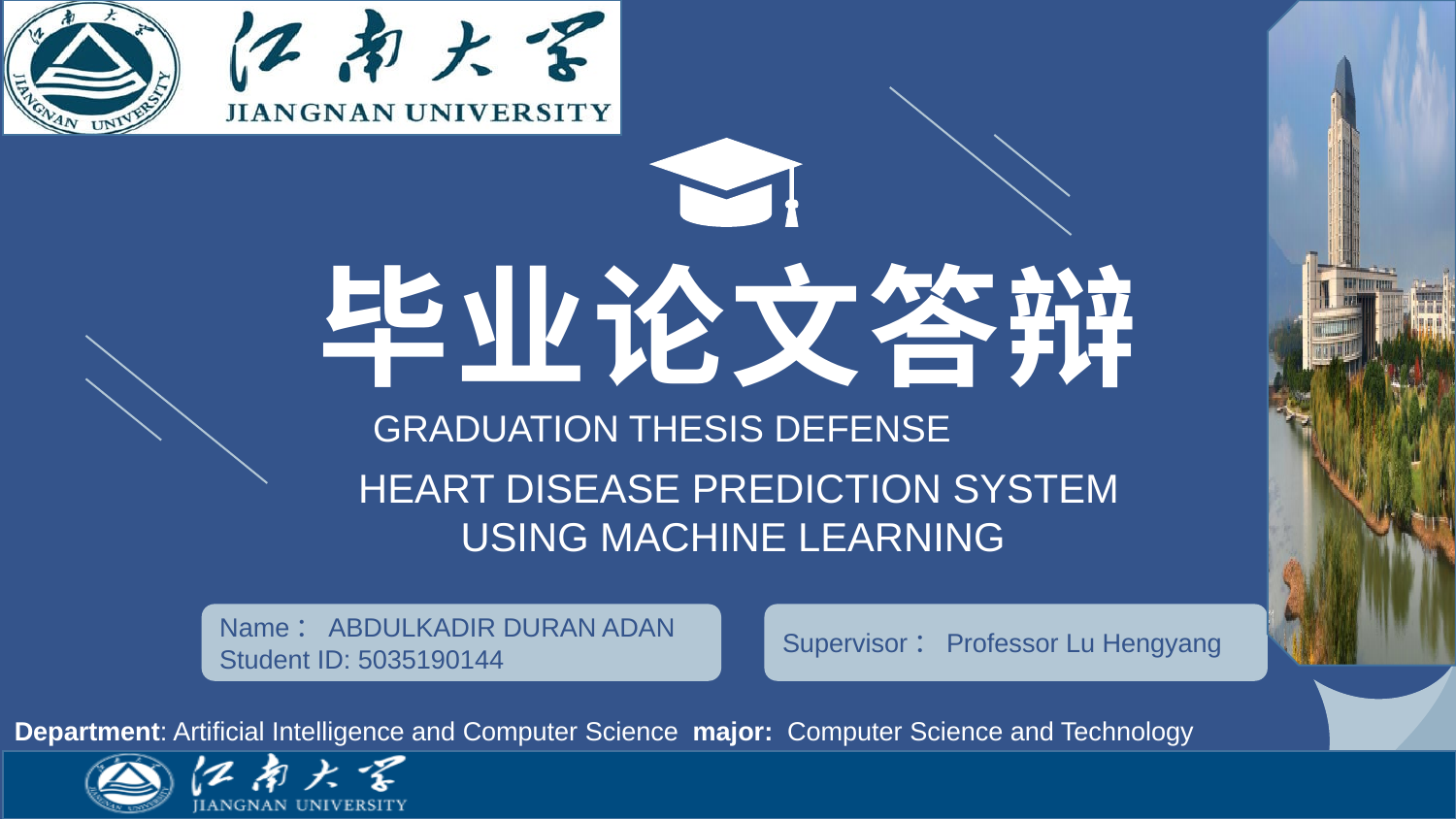

毕业论文答辩

GRADUATION THESIS DEFENSE
HEART DISEASE PREDICTION SYSTEM USING MACHINE LEARNING
Name：ABDULKADIR DURAN ADAN
Student ID: 5035190144
Supervisor：Professor Lu Hengyang
Department: Artificial Intelligence and Computer Science  major:  Computer Science and Technology